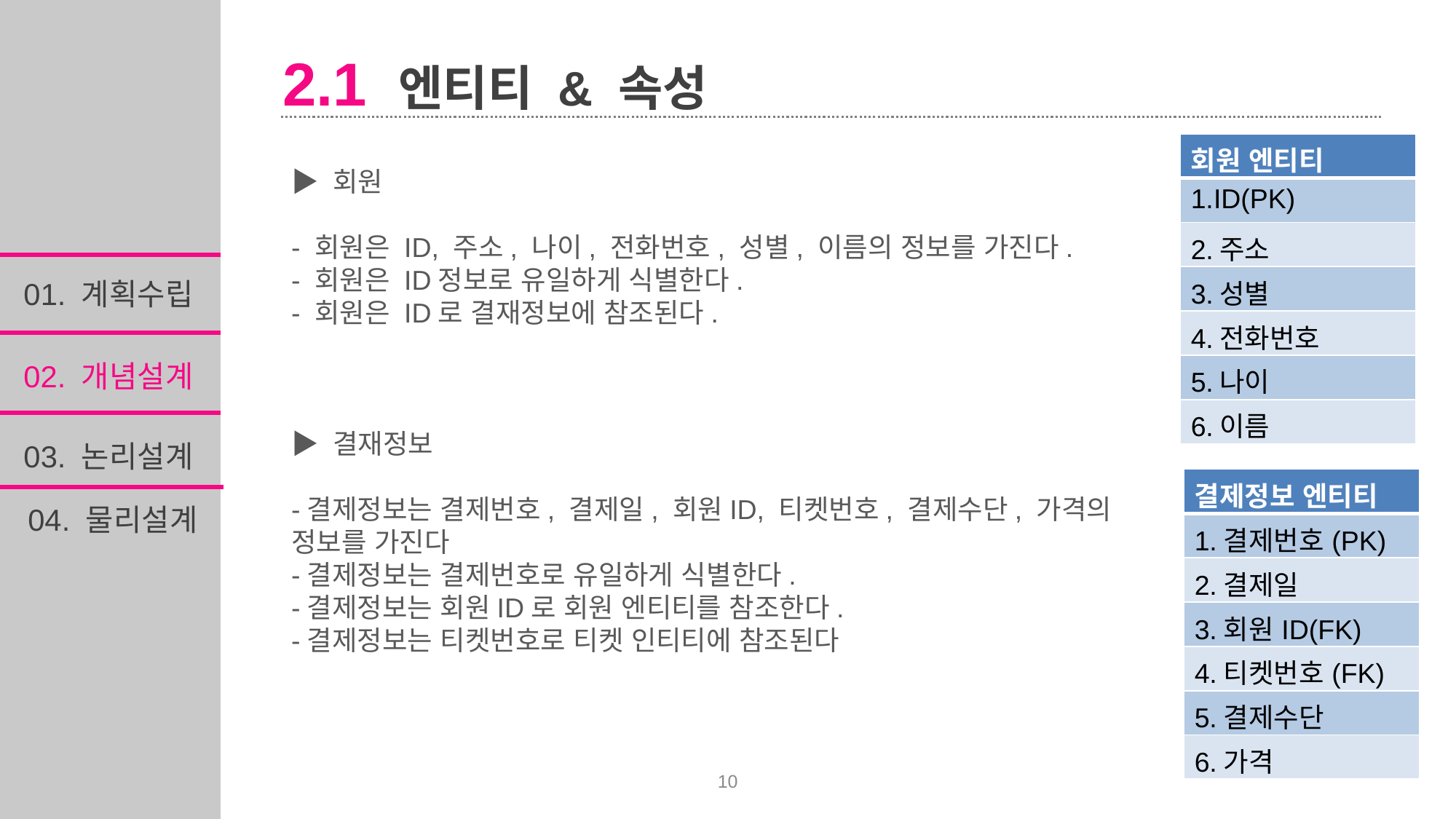

2.1 엔티티 & 속성
| 회원 엔티티 |
| --- |
| 1.ID(PK) |
| 2.주소 |
| 3.성별 |
| 4.전화번호 |
| 5.나이 |
| 6.이름 |
▶ 회원

- 회원은 ID, 주소, 나이, 전화번호, 성별, 이름의 정보를 가진다.
- 회원은 ID정보로 유일하게 식별한다.
- 회원은 ID로 결재정보에 참조된다.

▶ 결재정보

-결제정보는 결제번호, 결제일, 회원ID, 티켓번호, 결제수단, 가격의 정보를 가진다
-결제정보는 결제번호로 유일하게 식별한다.
-결제정보는 회원ID로 회원 엔티티를 참조한다.
-결제정보는 티켓번호로 티켓 인티티에 참조된다

01. 계획수립
02. 개념설계
03. 논리설계
| 결제정보 엔티티 |
| --- |
| 1.결제번호(PK) |
| 2.결제일 |
| 3.회원ID(FK) |
| 4.티켓번호(FK) |
| 5.결제수단 |
| 6.가격 |
04. 물리설계
10